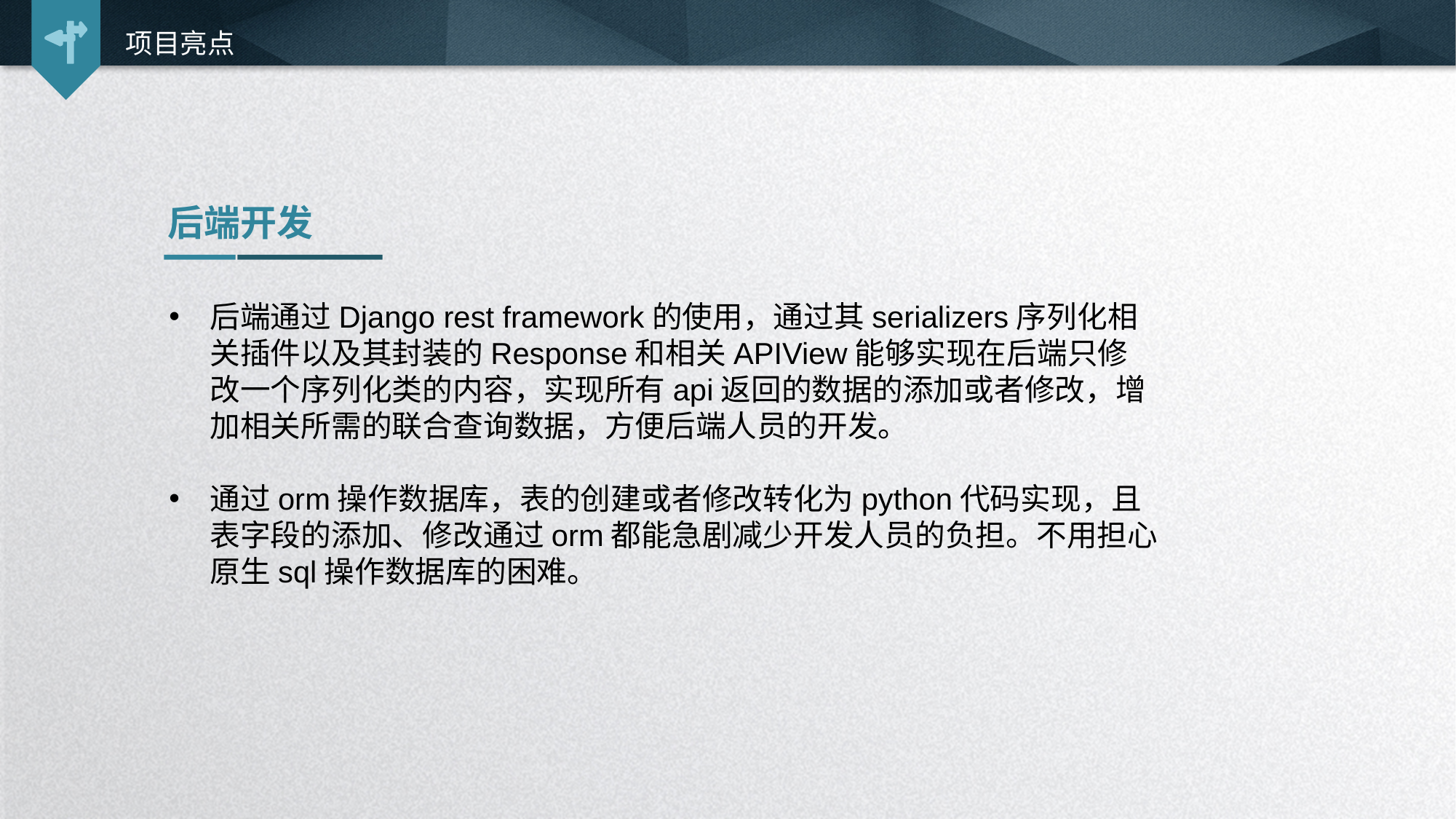

项目亮点
后端开发

后端通过Django rest framework的使用，通过其serializers序列化相关插件以及其封装的Response和相关APIView能够实现在后端只修改一个序列化类的内容，实现所有api返回的数据的添加或者修改，增加相关所需的联合查询数据，方便后端人员的开发。

通过orm操作数据库，表的创建或者修改转化为python代码实现，且表字段的添加、修改通过orm都能急剧减少开发人员的负担。不用担心原生sql操作数据库的困难。
延时符